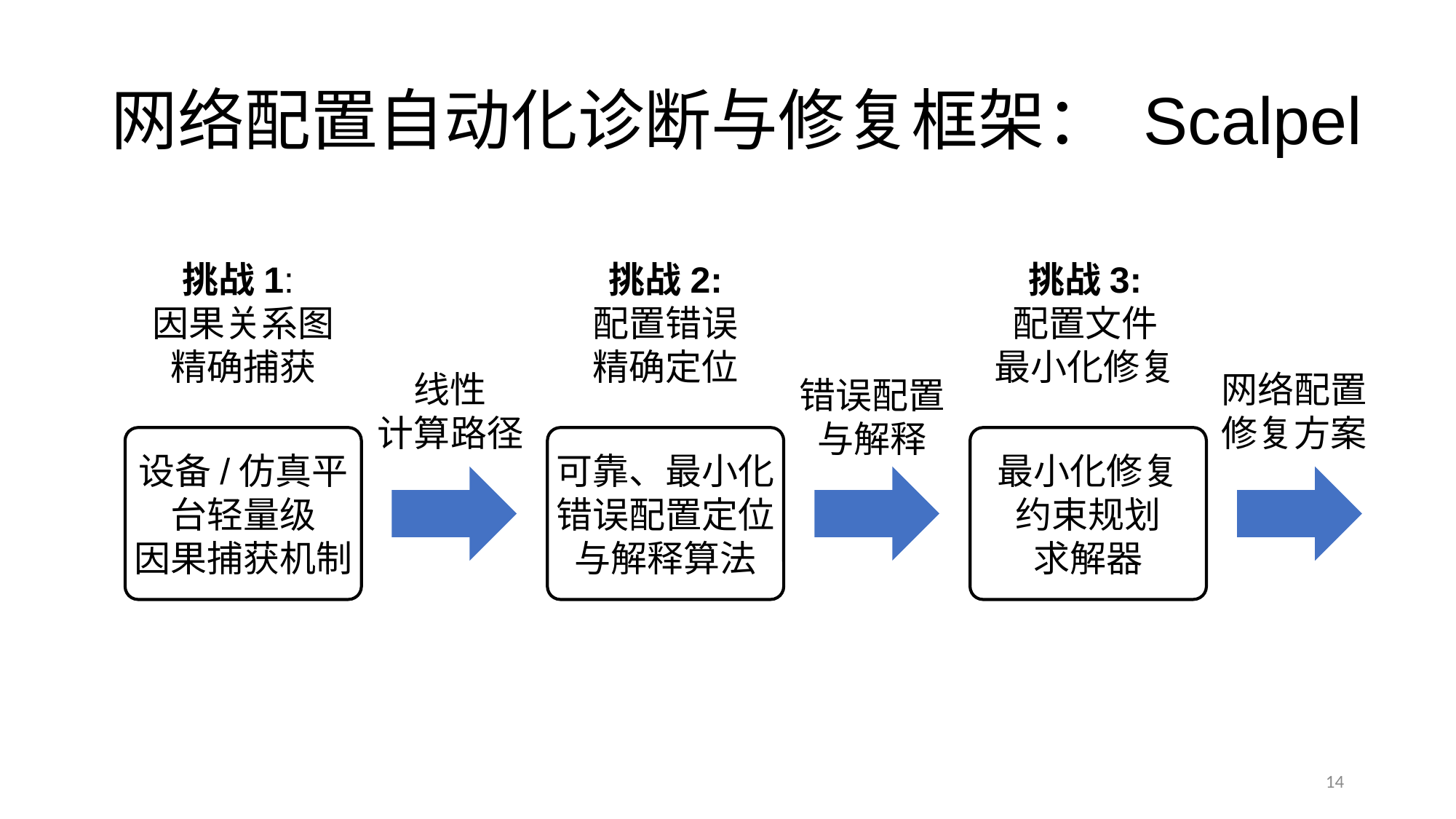

# 网络配置自动化诊断与修复框架： Scalpel
挑战3:
配置文件
最小化修复
挑战2:
配置错误
精确定位
挑战1:
因果关系图
精确捕获
网络配置
修复方案
线性
计算路径
错误配置与解释
设备/仿真平台轻量级
因果捕获机制
可靠、最小化错误配置定位与解释算法
最小化修复
约束规划
求解器

14